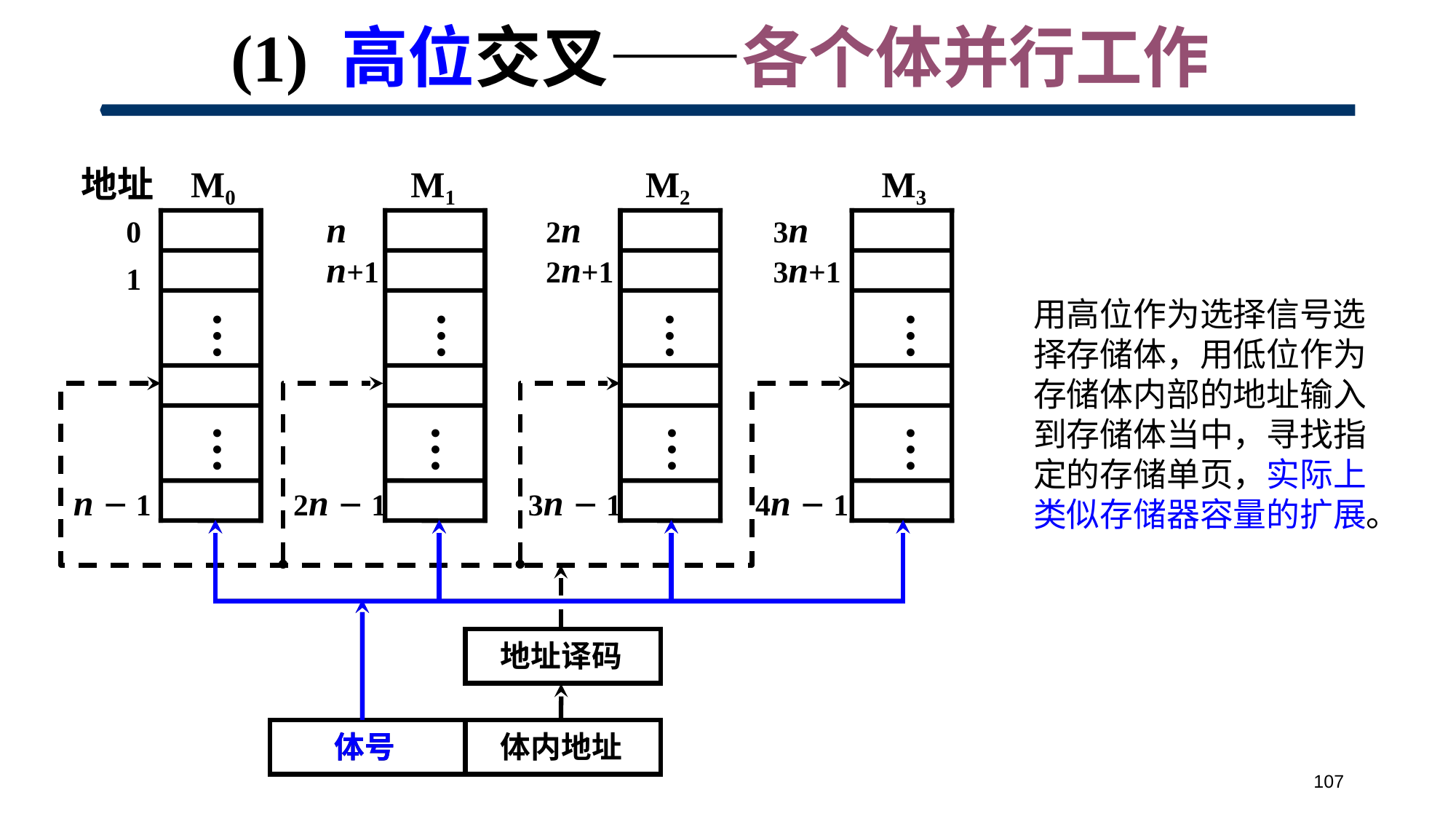

# (1) 高位交叉——各个体并行工作
地址
M0
M1
M2
M3
n
2n
3n
0

…

…

…

…

…

…

…

…

n+1
2n+1
3n+1
1

n－1
2n－1
3n－1
4n－1

地址译码

体号
体内地址
用高位作为选择信号选择存储体，用低位作为存储体内部的地址输入到存储体当中，寻找指定的存储单页，实际上类似存储器容量的扩展。

体号
107